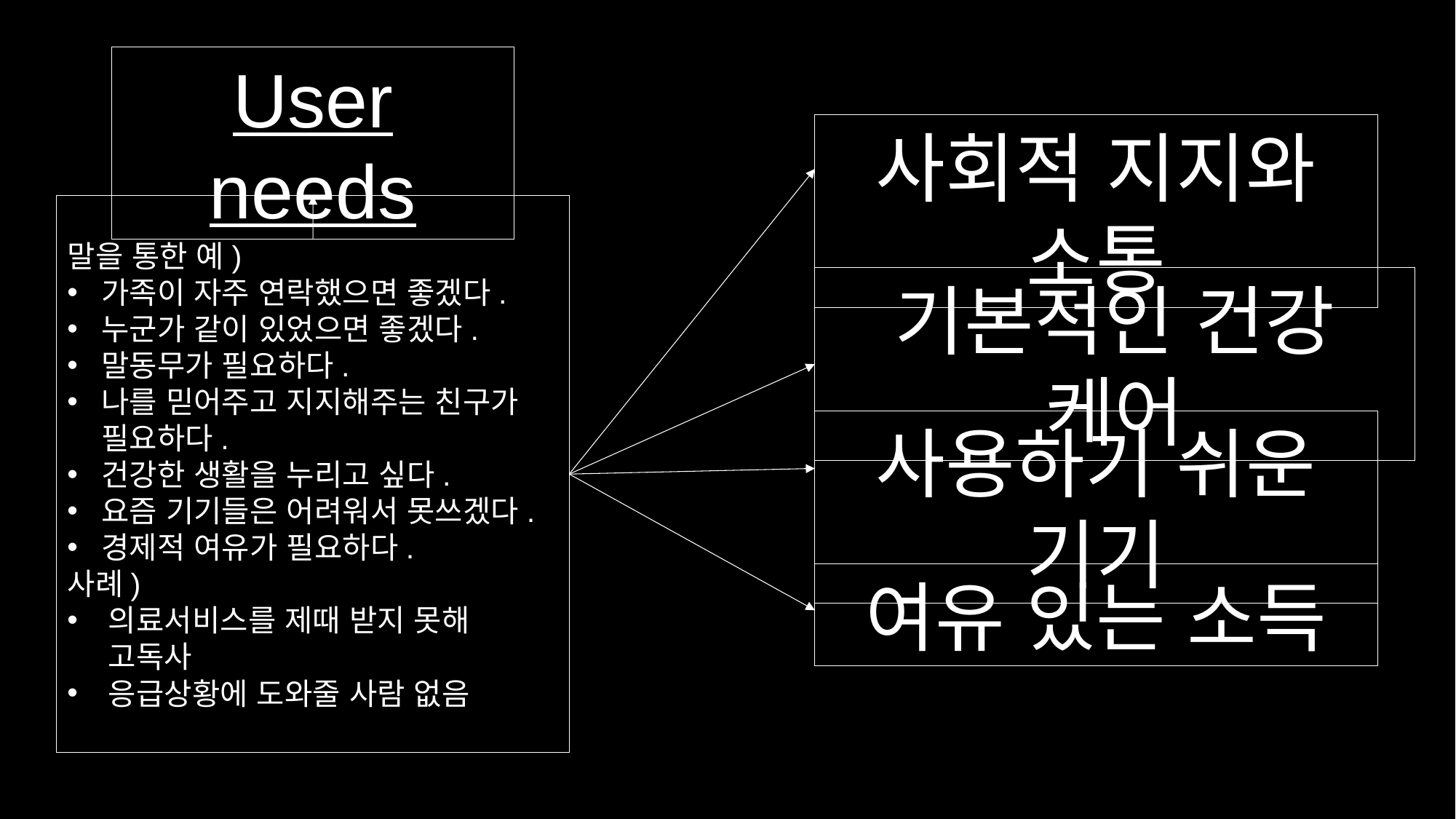

User needs
사회적 지지와 소통

말을 통한 예)
가족이 자주 연락했으면 좋겠다.
누군가 같이 있었으면 좋겠다.
말동무가 필요하다.
나를 믿어주고 지지해주는 친구가 필요하다.
건강한 생활을 누리고 싶다.
요즘 기기들은 어려워서 못쓰겠다.
경제적 여유가 필요하다.
사례)
의료서비스를 제때 받지 못해 고독사
응급상황에 도와줄 사람 없음

기본적인 건강 케어
사용하기 쉬운 기기
여유 있는 소득